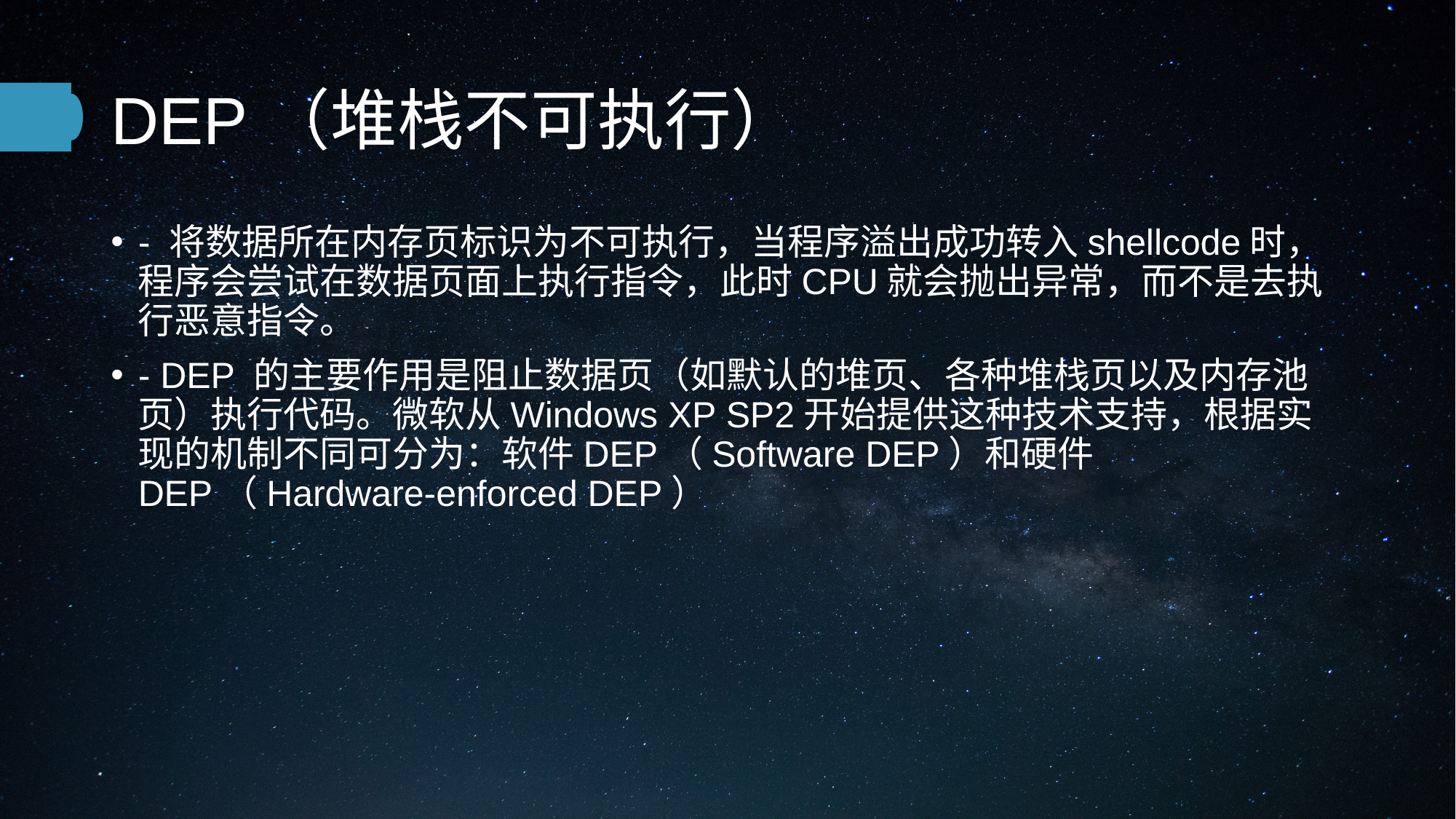

# DEP（堆栈不可执行）
- 将数据所在内存页标识为不可执行，当程序溢出成功转入shellcode时，程序会尝试在数据页面上执行指令，此时CPU就会抛出异常，而不是去执行恶意指令。
- DEP 的主要作用是阻止数据页（如默认的堆页、各种堆栈页以及内存池页）执行代码。微软从Windows XP SP2开始提供这种技术支持，根据实现的机制不同可分为：软件DEP（Software DEP）和硬件DEP（Hardware-enforced DEP）